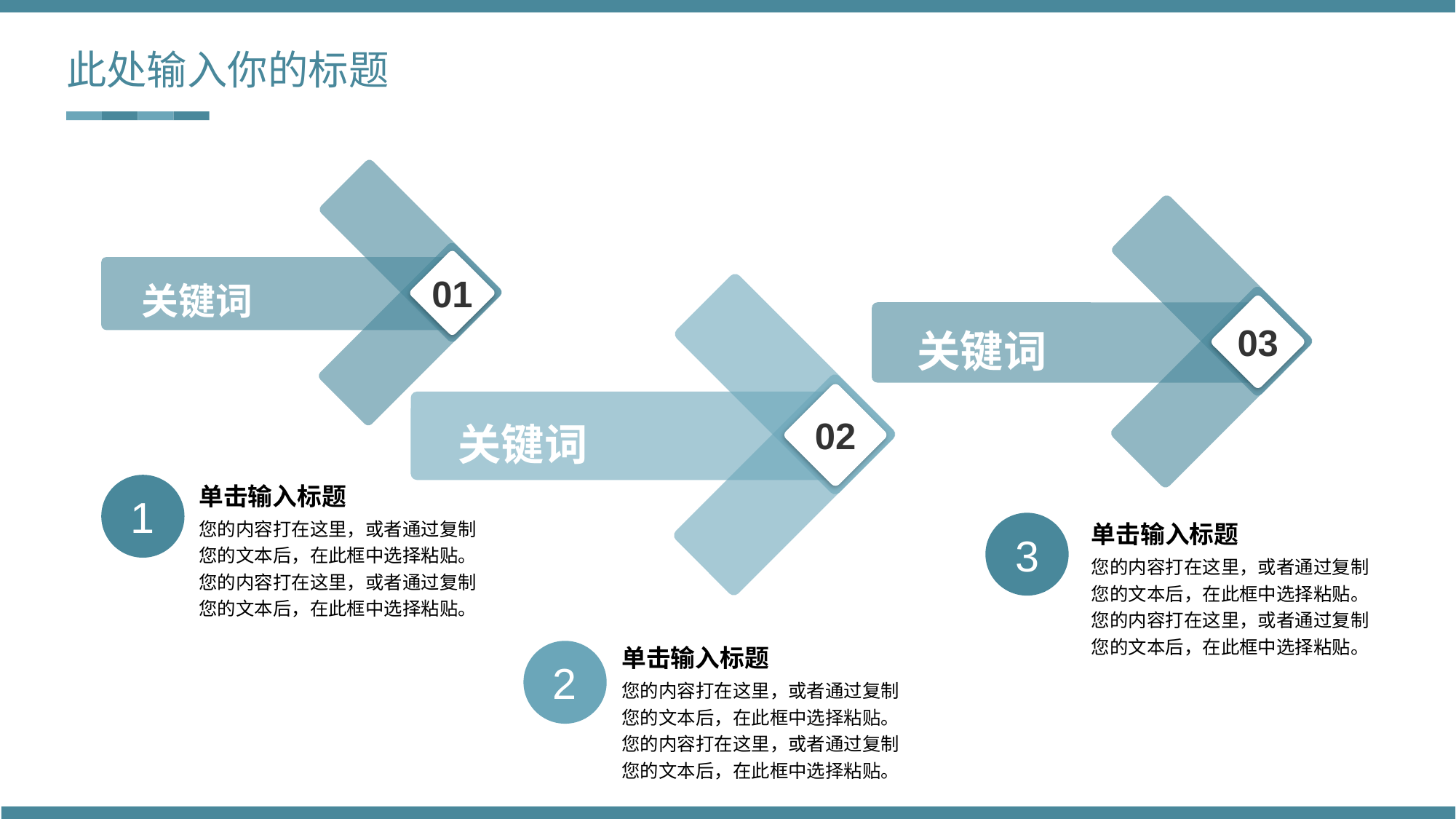

此处输入你的标题

01

03

关键词

02

关键词
关键词
1
单击输入标题
您的内容打在这里，或者通过复制您的文本后，在此框中选择粘贴。您的内容打在这里，或者通过复制您的文本后，在此框中选择粘贴。
3
单击输入标题
您的内容打在这里，或者通过复制您的文本后，在此框中选择粘贴。您的内容打在这里，或者通过复制您的文本后，在此框中选择粘贴。
单击输入标题
您的内容打在这里，或者通过复制您的文本后，在此框中选择粘贴。您的内容打在这里，或者通过复制您的文本后，在此框中选择粘贴。
2